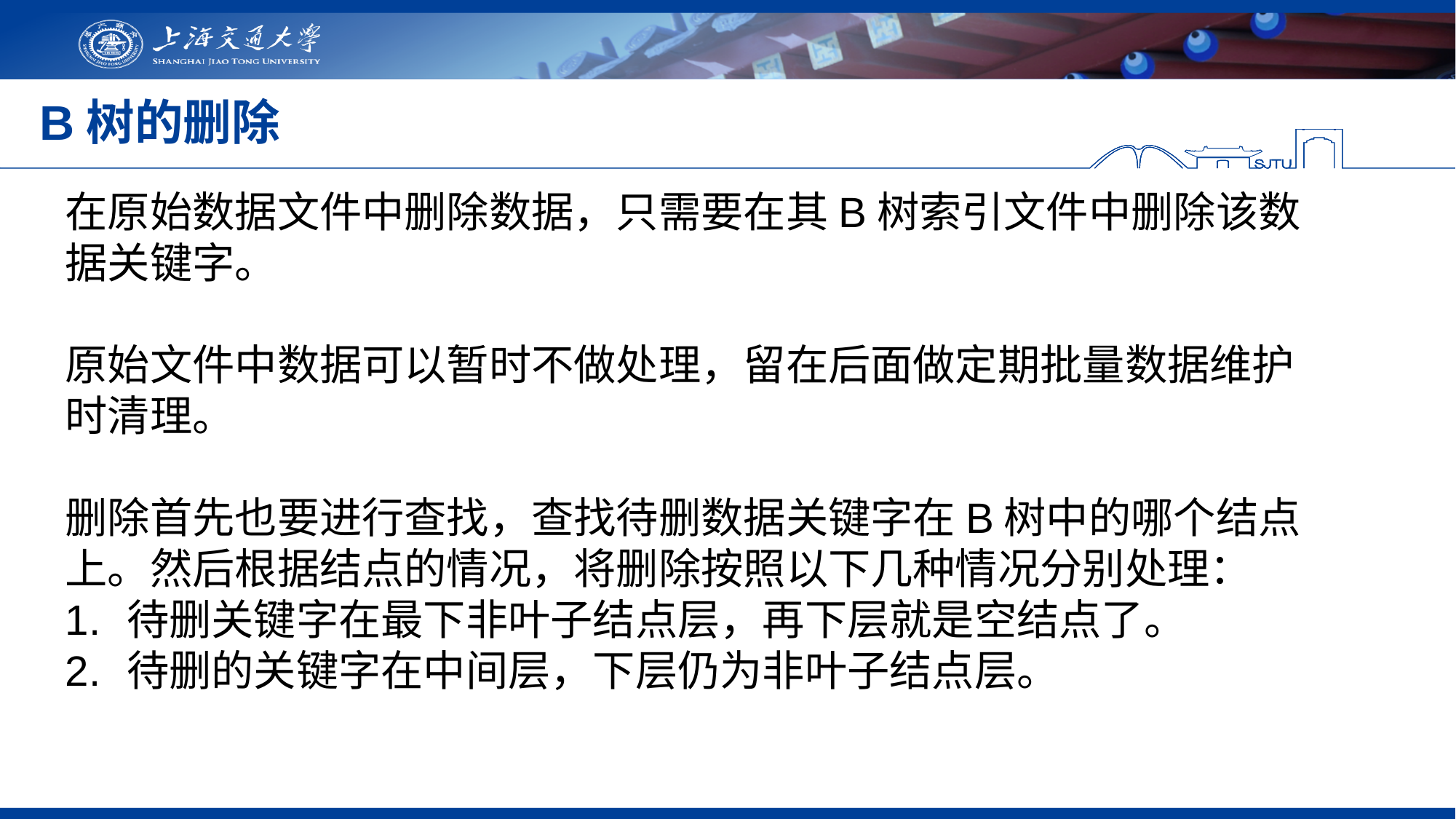

# B树的删除
在原始数据文件中删除数据，只需要在其B树索引文件中删除该数据关键字。

原始文件中数据可以暂时不做处理，留在后面做定期批量数据维护时清理。

删除首先也要进行查找，查找待删数据关键字在B树中的哪个结点上。然后根据结点的情况，将删除按照以下几种情况分别处理：
待删关键字在最下非叶子结点层，再下层就是空结点了。
待删的关键字在中间层，下层仍为非叶子结点层。